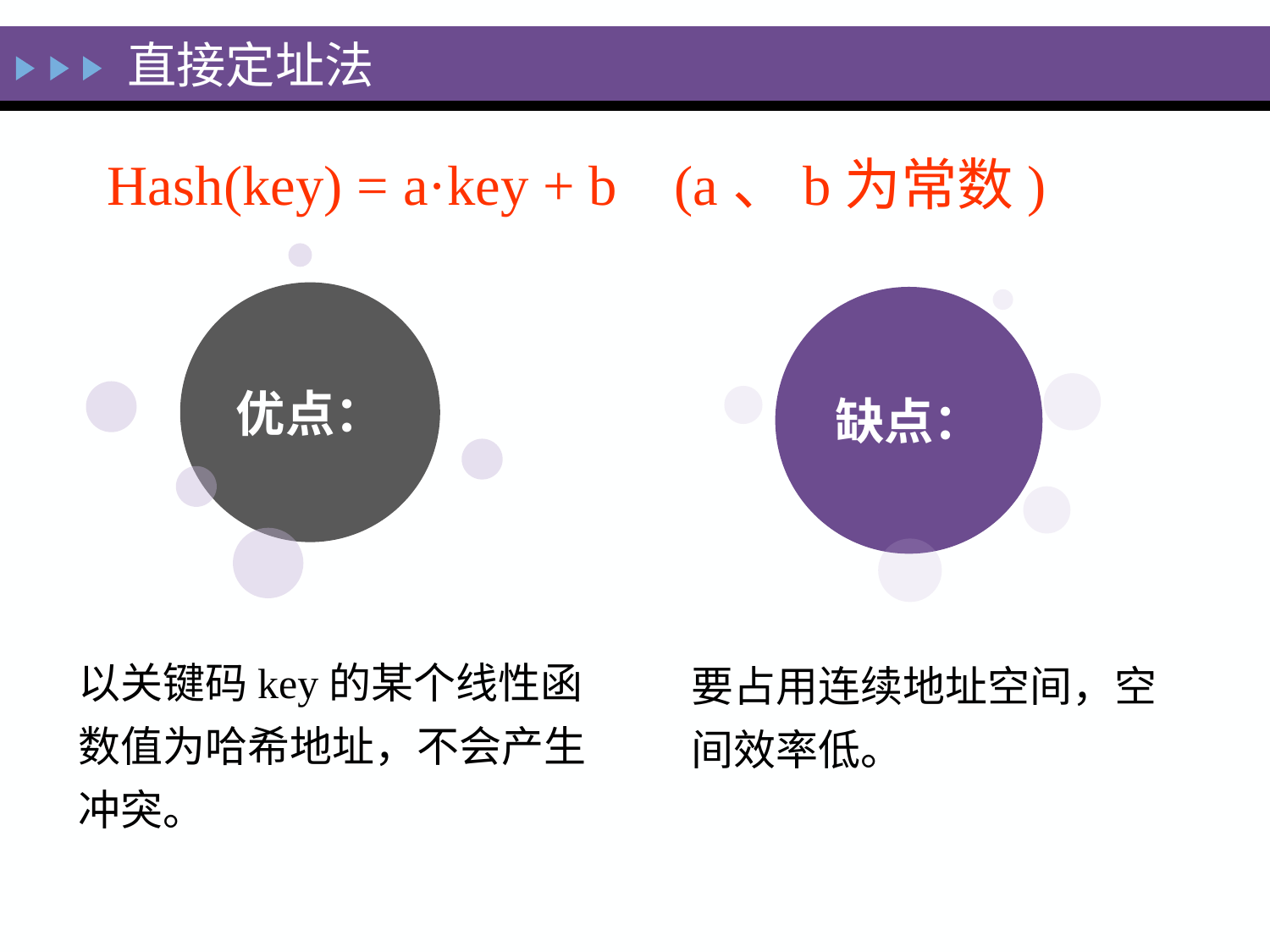

直接定址法
Hash(key) = a·key + b    (a、b为常数)

优点：

缺点：

以关键码key的某个线性函数值为哈希地址，不会产生冲突。
要占用连续地址空间，空间效率低。